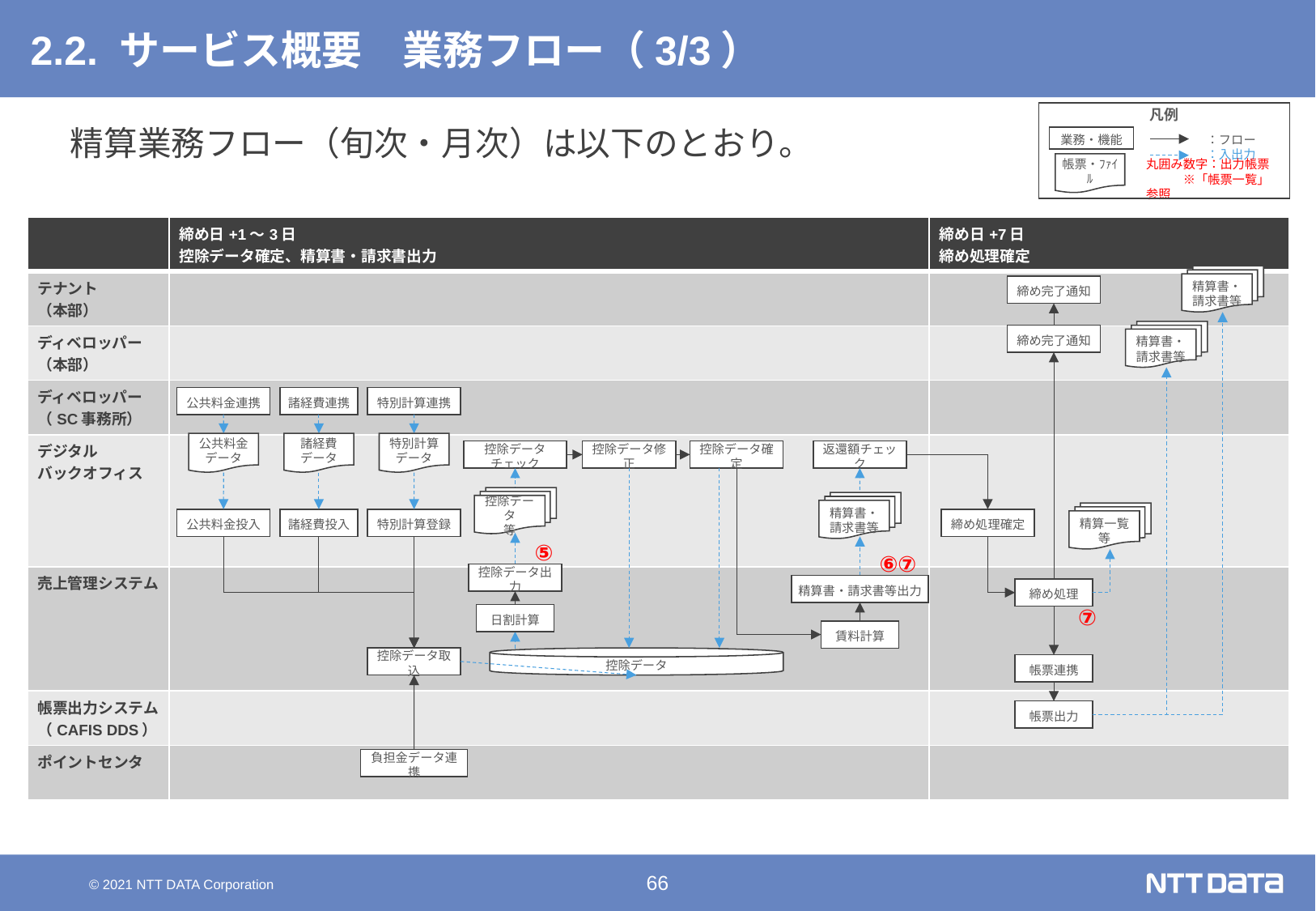

# 2.2. サービス概要　業務フロー（3/3）
凡例
：フロー
業務・機能
：入出力
帳票・ﾌｧｲﾙ
丸囲み数字：出力帳票
　　　※「帳票一覧」参照
精算業務フロー（旬次・月次）は以下のとおり。
|  | 締め日+1～3日 控除データ確定、精算書・請求書出力 | 締め日+7日 締め処理確定 |
| --- | --- | --- |
| テナント （本部） |  |  |
| ディベロッパー （本部） |  |  |
| ディベロッパー （SC事務所） |  |  |
| デジタル バックオフィス |  |  |
| 売上管理システム |  |  |
| 帳票出力システム （CAFIS DDS） |  |  |
| ポイントセンタ |  |  |
精算書・
請求書等
締め完了通知
精算書・
請求書等
締め完了通知
公共料金連携
諸経費連携
特別計算連携
公共料金
データ
諸経費
データ
特別計算
データ
控除データチェック
控除データ修正
控除データ確定
返還額チェック
控除データ
等
精算書・
請求書等
精算一覧
等
公共料金投入
諸経費投入
特別計算登録
締め処理確定
⑤
⑥⑦
控除データ出力
精算書・請求書等出力
締め処理
⑦
日割計算
賃料計算
控除データ取込
控除データ
帳票連携
帳票出力
負担金データ連携